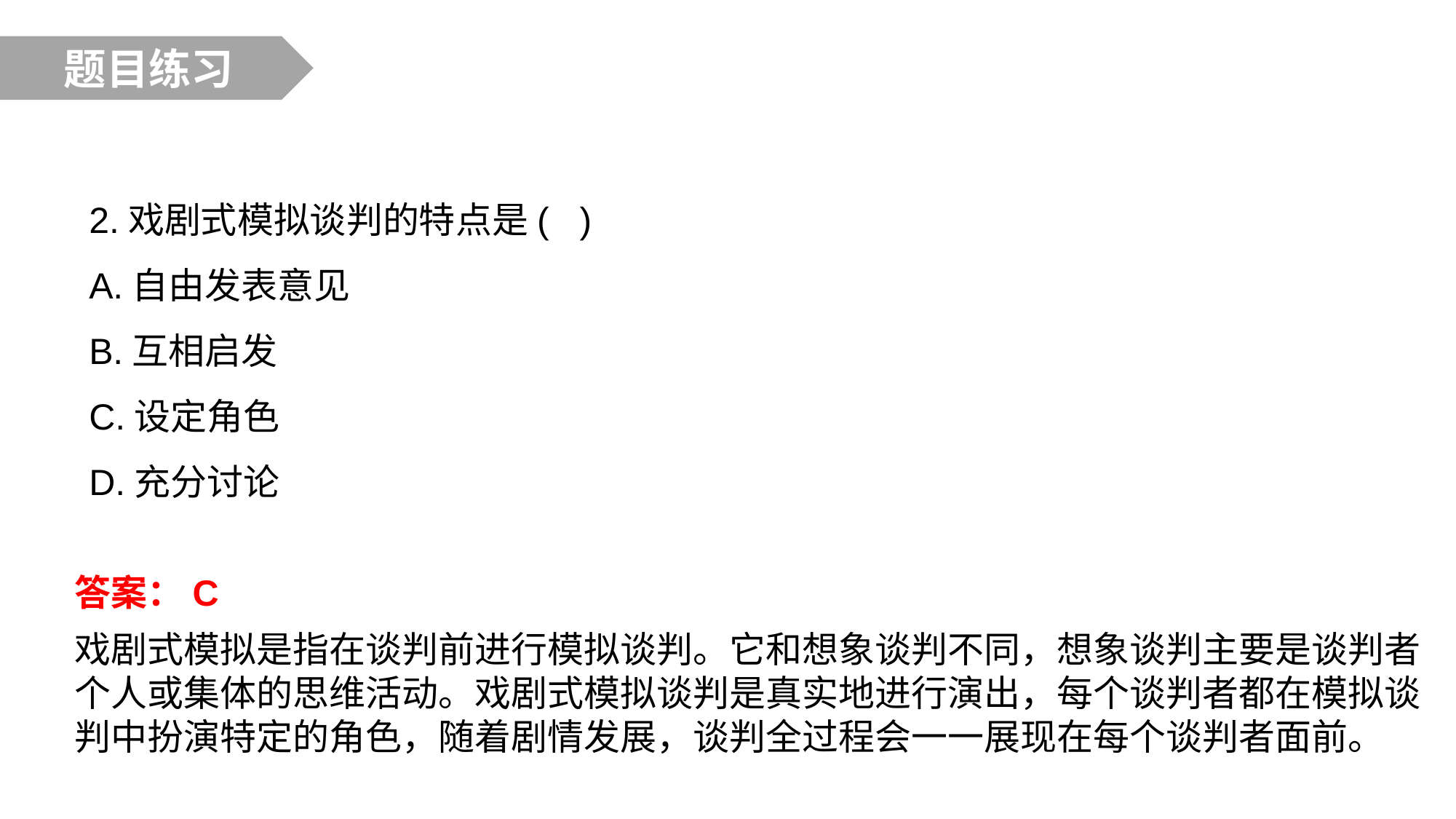

题目练习
2.戏剧式模拟谈判的特点是(   )
A.自由发表意见
B.互相启发
C.设定角色
D.充分讨论
答案：C
戏剧式模拟是指在谈判前进行模拟谈判。它和想象谈判不同，想象谈判主要是谈判者个人或集体的思维活动。戏剧式模拟谈判是真实地进行演出，每个谈判者都在模拟谈判中扮演特定的角色，随着剧情发展，谈判全过程会一一展现在每个谈判者面前。